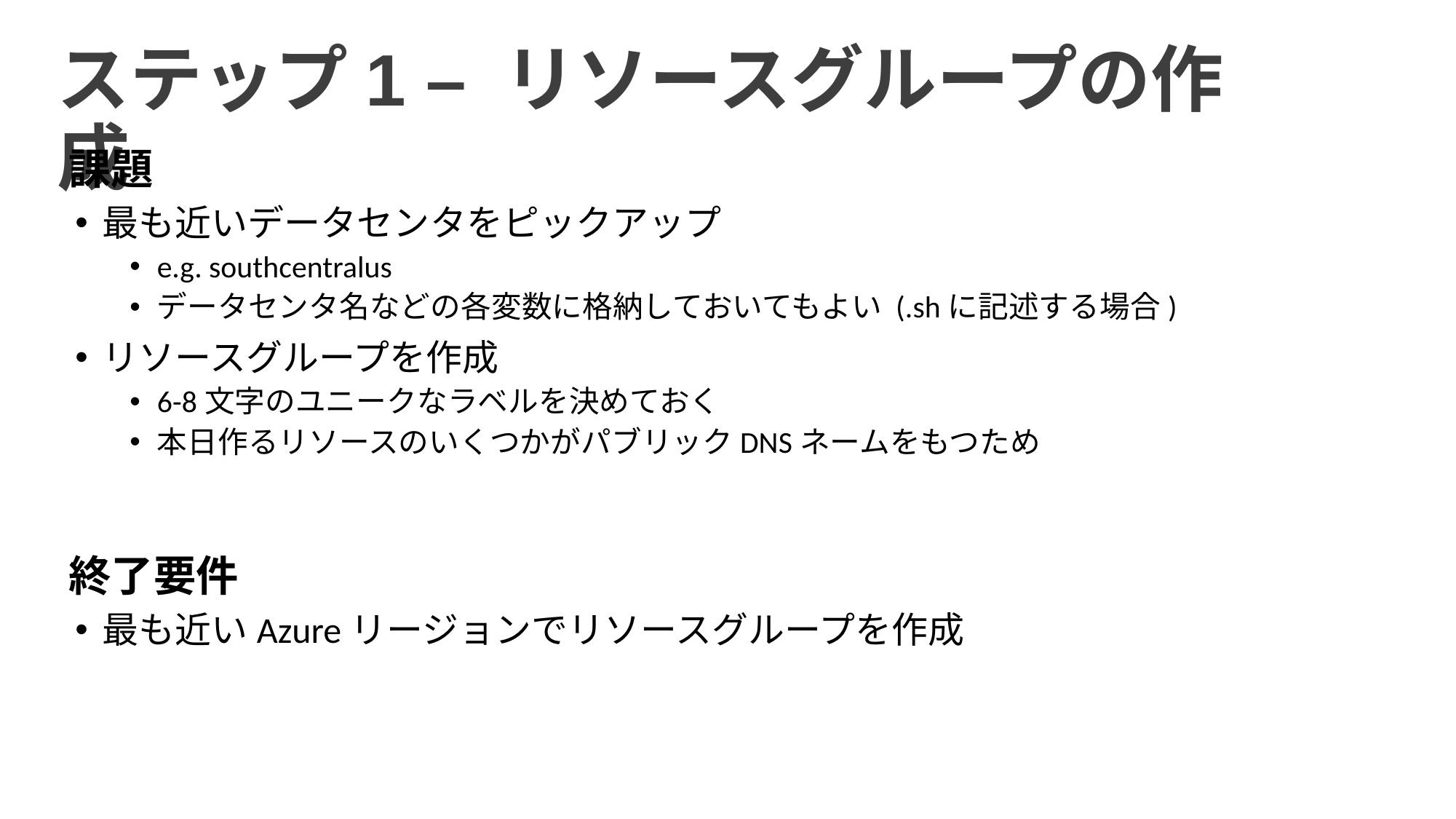

ステップ1 – リソースグループの作成
課題
最も近いデータセンタをピックアップ
e.g. southcentralus
データセンタ名などの各変数に格納しておいてもよい (.shに記述する場合)
リソースグループを作成
6-8文字のユニークなラベルを決めておく
本日作るリソースのいくつかがパブリックDNSネームをもつため

終了要件
最も近いAzureリージョンでリソースグループを作成